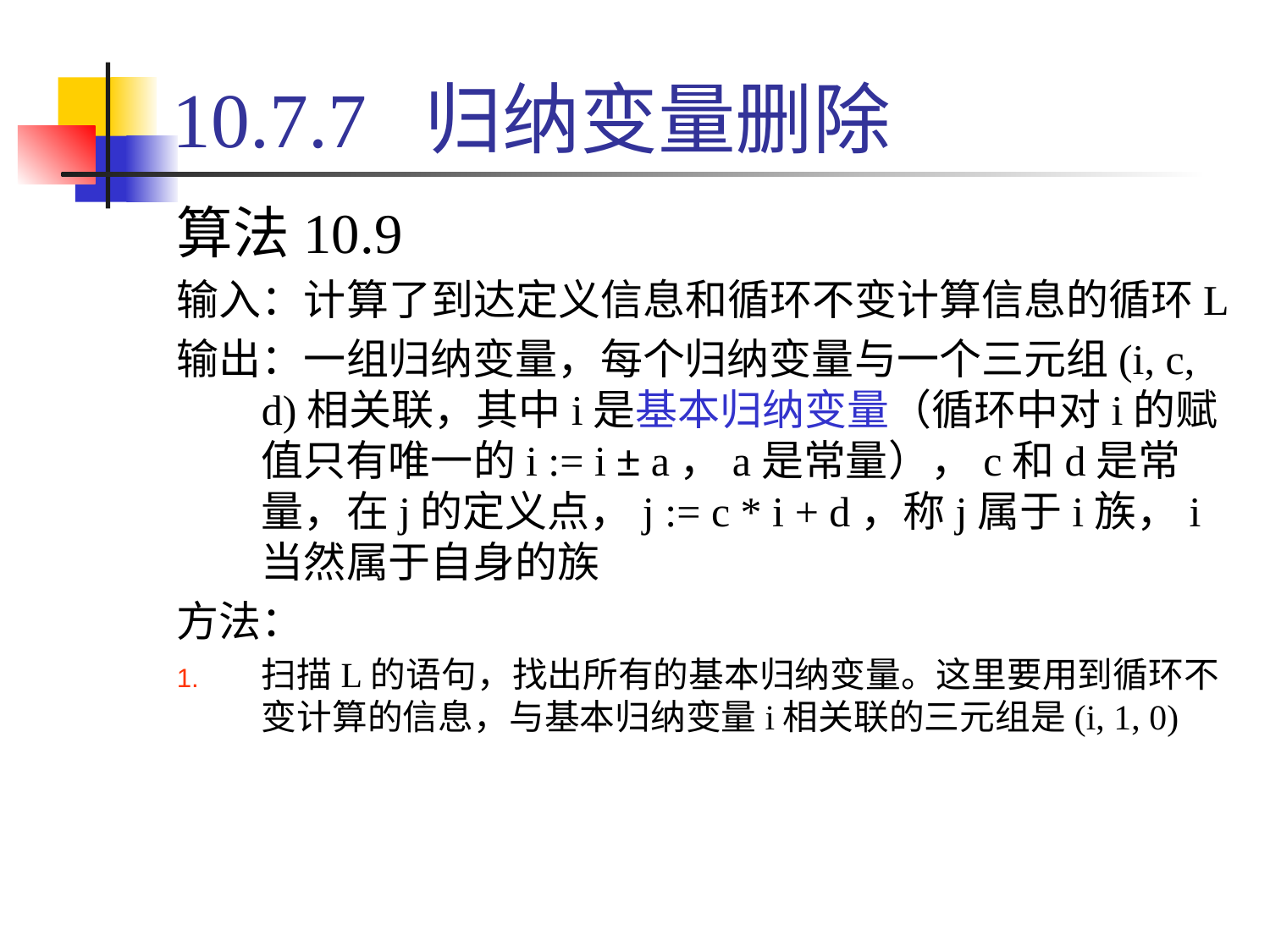

# 10.7.7  归纳变量删除
算法10.9
输入：计算了到达定义信息和循环不变计算信息的循环L
输出：一组归纳变量，每个归纳变量与一个三元组(i, c, d)相关联，其中i是基本归纳变量（循环中对i的赋值只有唯一的i := i ± a，a是常量），c和d是常量，在j的定义点，j := c * i + d，称j属于i族，i当然属于自身的族
方法：
扫描L的语句，找出所有的基本归纳变量。这里要用到循环不变计算的信息，与基本归纳变量i相关联的三元组是(i, 1, 0)